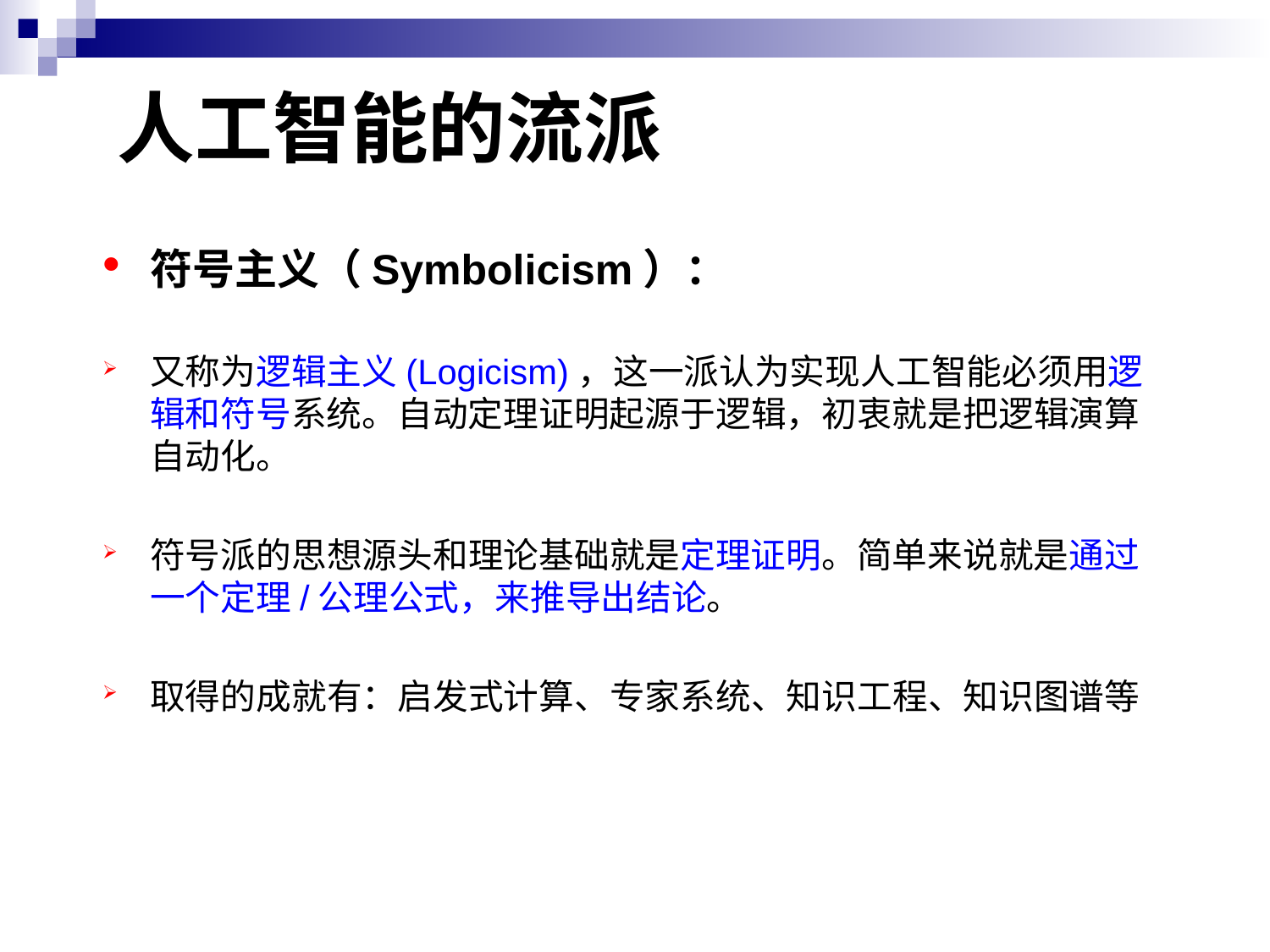

# 人工智能的流派
符号主义（Symbolicism）：

又称为逻辑主义(Logicism)，这一派认为实现人工智能必须用逻辑和符号系统。自动定理证明起源于逻辑，初衷就是把逻辑演算自动化。

符号派的思想源头和理论基础就是定理证明。简单来说就是通过一个定理/公理公式，来推导出结论。

取得的成就有：启发式计算、专家系统、知识工程、知识图谱等